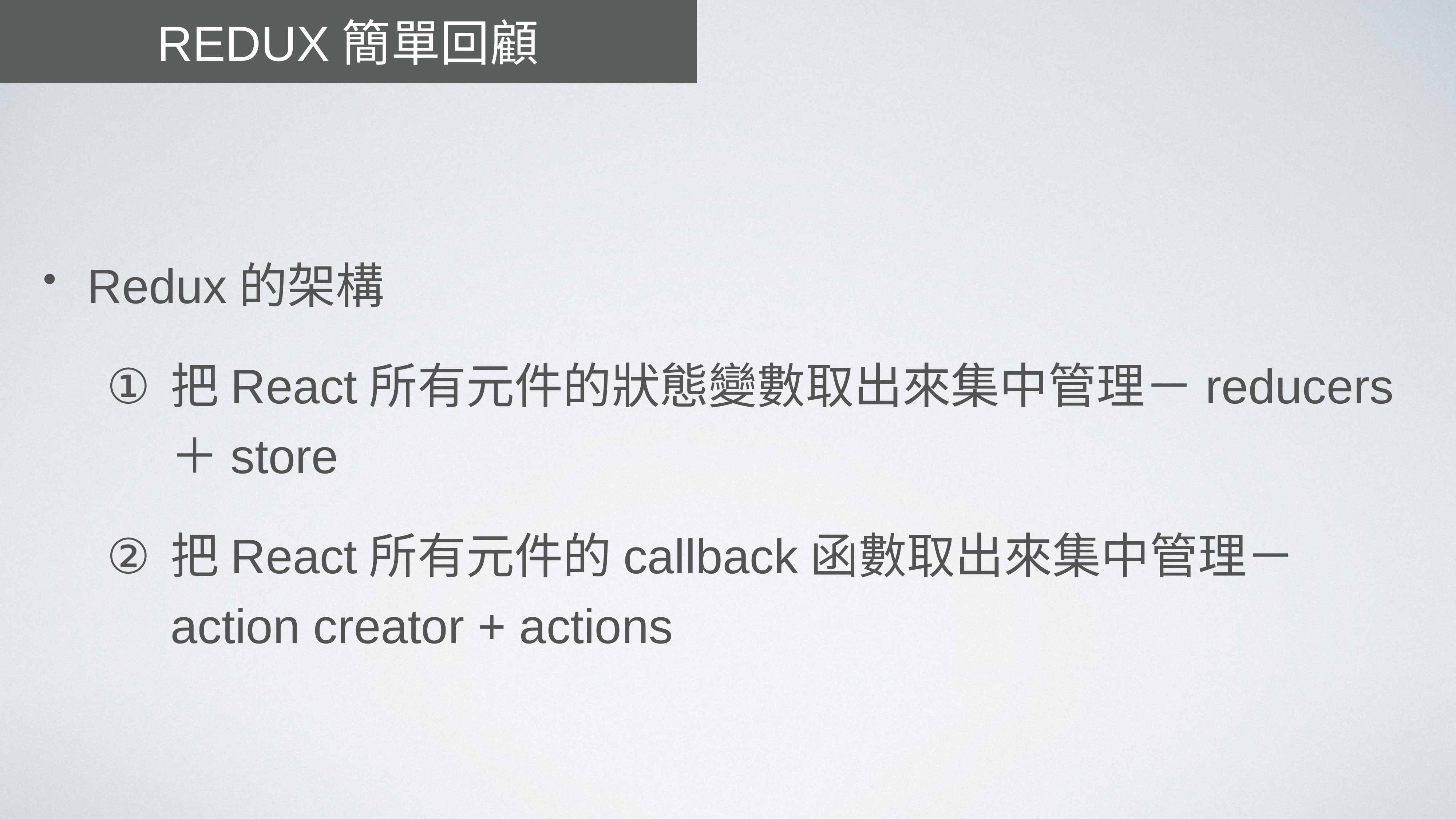

# Redux簡單回顧
Redux的架構
把React所有元件的狀態變數取出來集中管理－reducers＋store
把React所有元件的callback函數取出來集中管理－action creator + actions